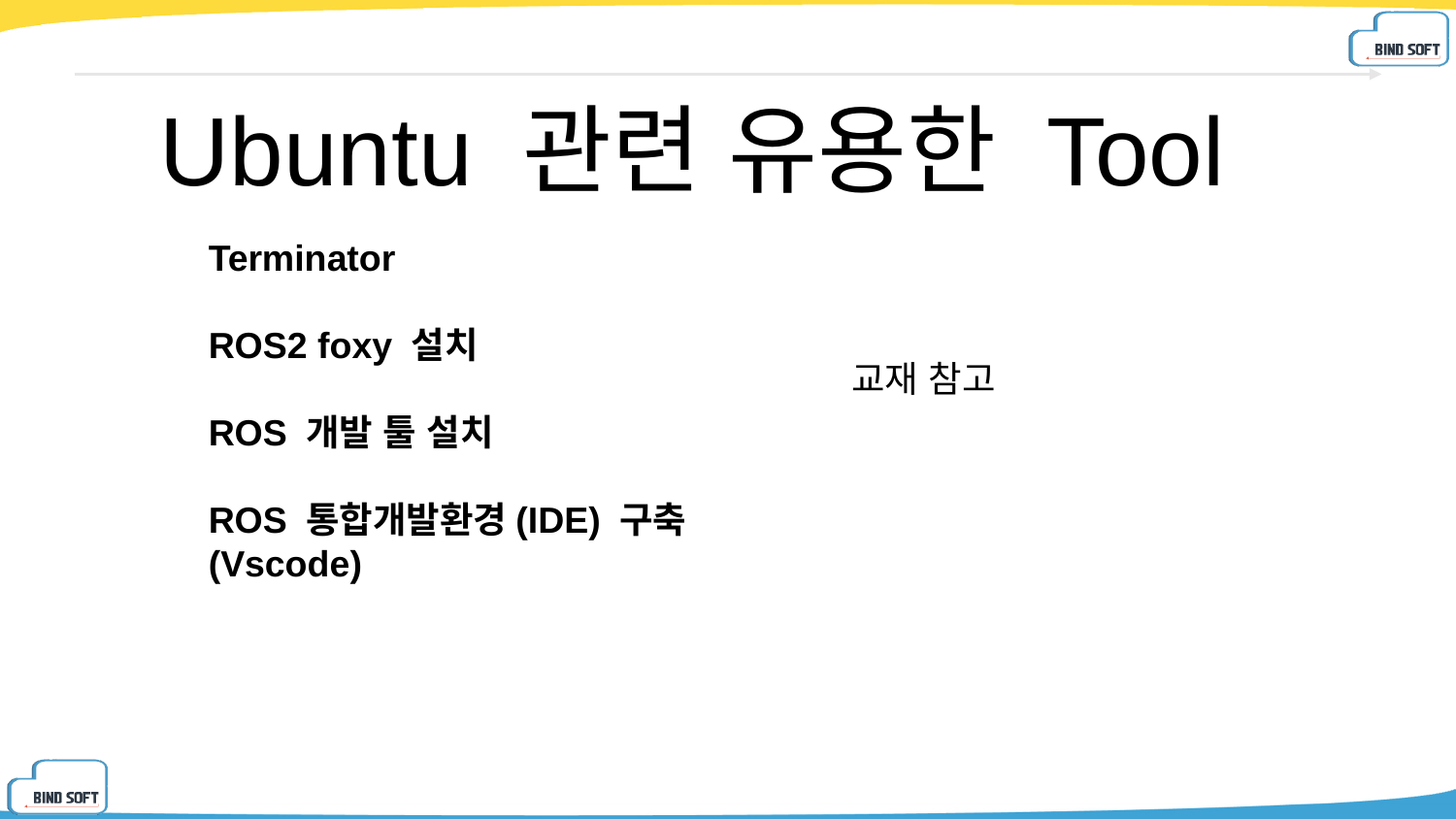

Ubuntu 관련 유용한 Tool
Terminator

ROS2 foxy 설치

ROS 개발 툴 설치

ROS 통합개발환경(IDE) 구축 (Vscode)

교재 참고